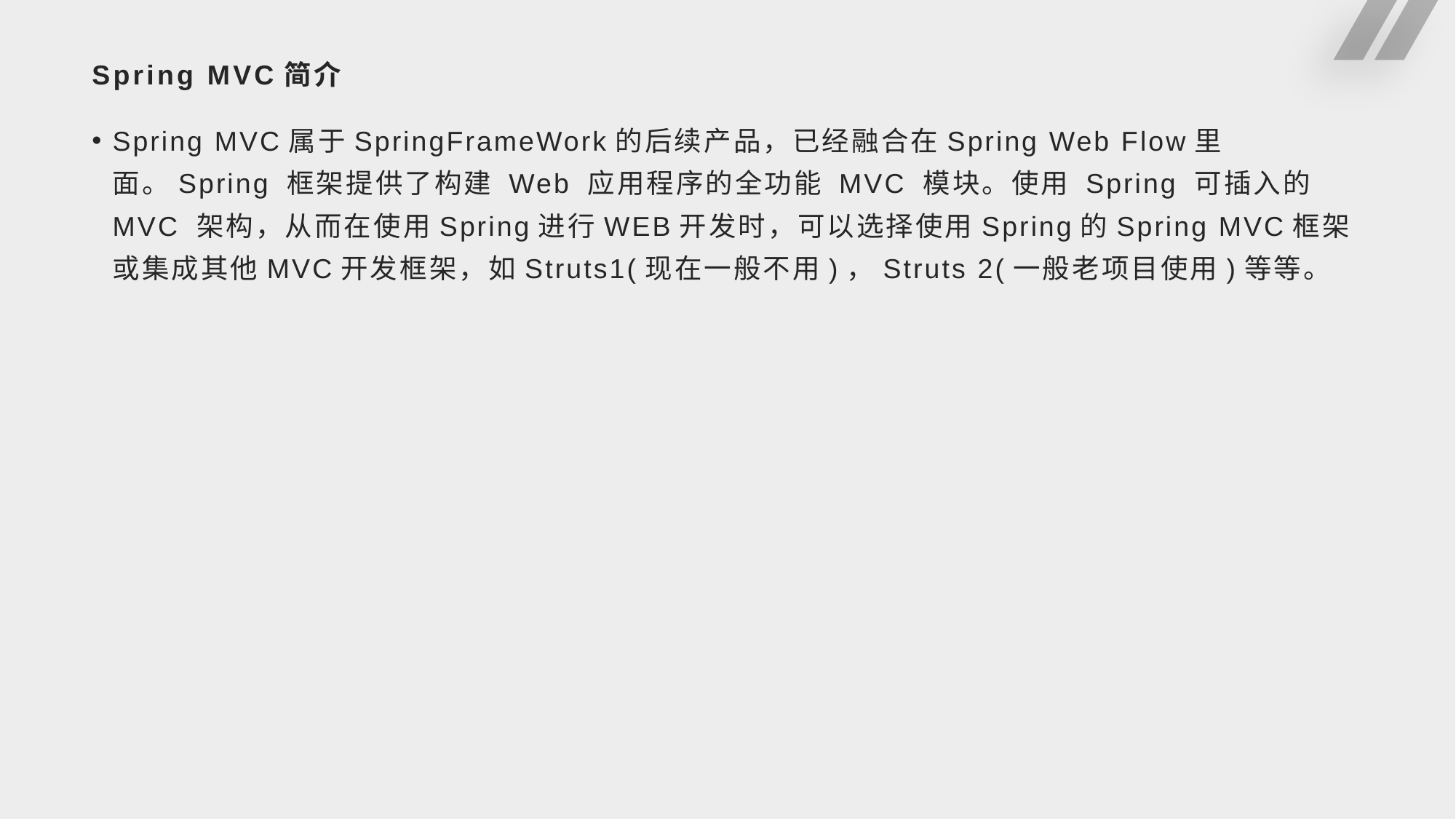

# Spring MVC简介
Spring MVC属于SpringFrameWork的后续产品，已经融合在Spring Web Flow里面。Spring 框架提供了构建 Web 应用程序的全功能 MVC 模块。使用 Spring 可插入的 MVC 架构，从而在使用Spring进行WEB开发时，可以选择使用Spring的Spring MVC框架或集成其他MVC开发框架，如Struts1(现在一般不用)，Struts 2(一般老项目使用)等等。